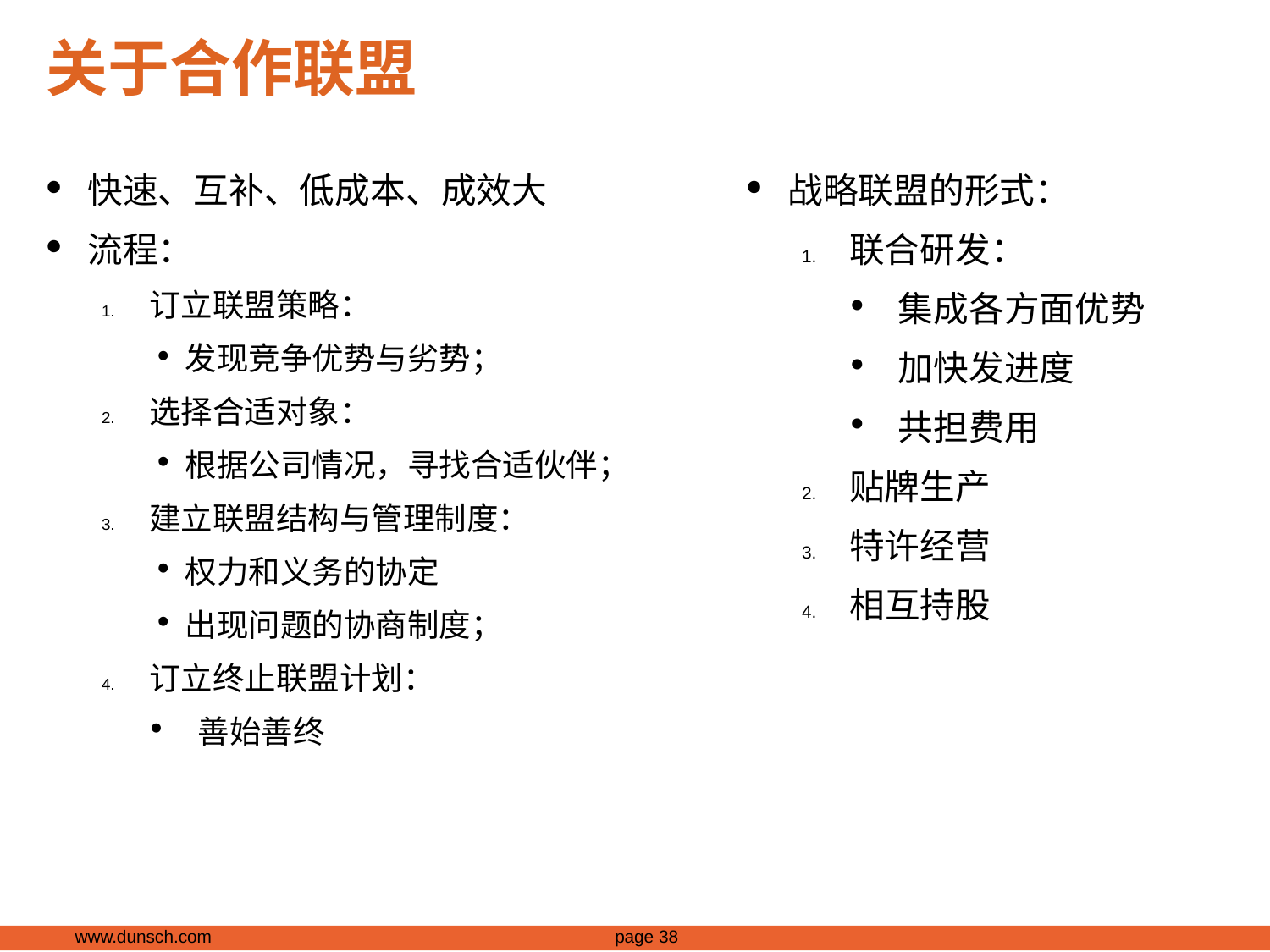

# 关于合作联盟
快速、互补、低成本、成效大
流程：
订立联盟策略：
发现竞争优势与劣势；
选择合适对象：
根据公司情况，寻找合适伙伴；
建立联盟结构与管理制度：
权力和义务的协定
出现问题的协商制度；
订立终止联盟计划：
善始善终
战略联盟的形式：
联合研发：
集成各方面优势
加快发进度
共担费用
贴牌生产
特许经营
相互持股